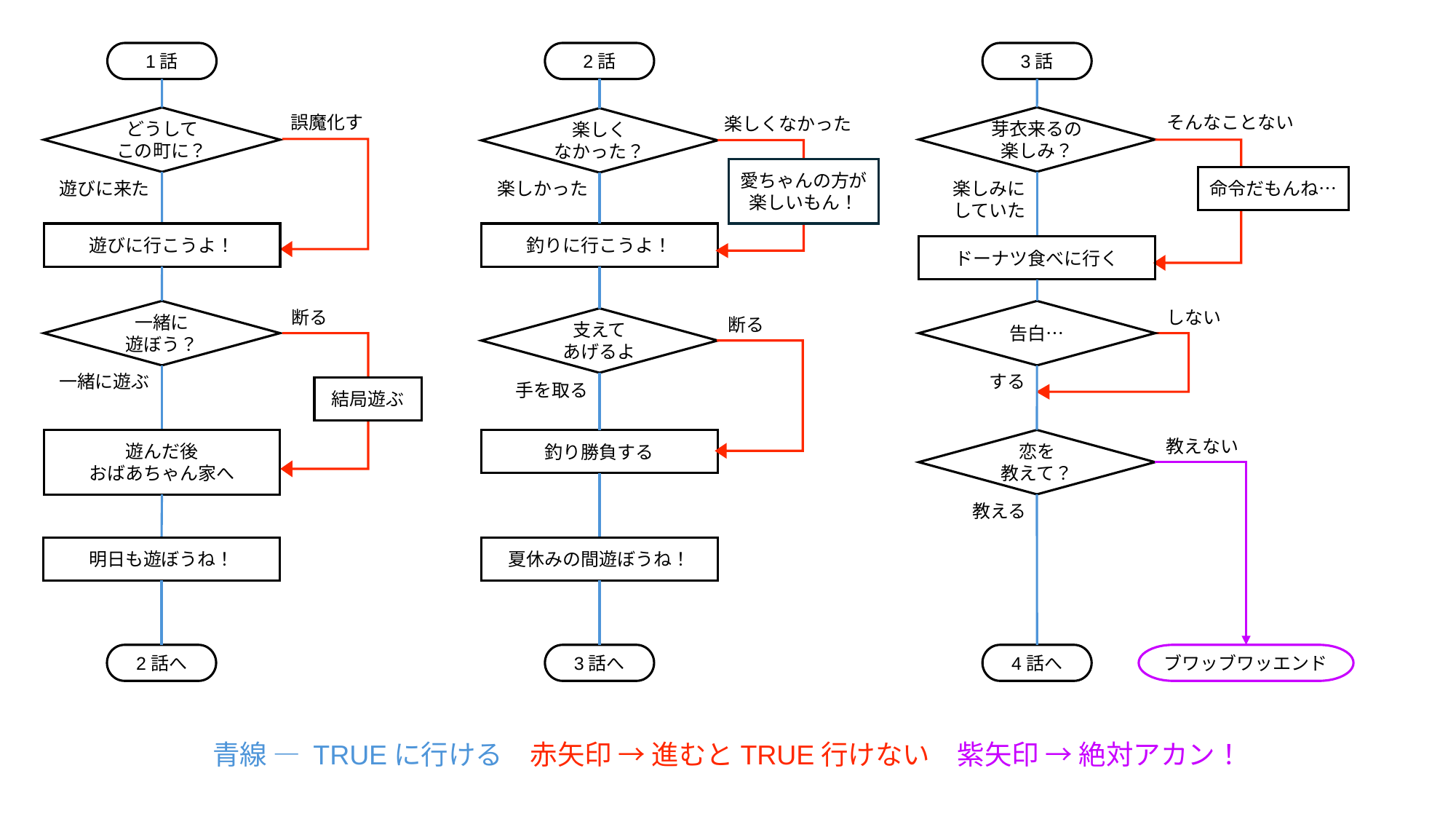

1話
2話
3話
そんなことない
誤魔化す
楽しくなかった
芽衣来るの
楽しみ？
どうして
この町に？
楽しく
なかった？

愛ちゃんの方が
楽しいもん！

命令だもんね…
遊びに来た
楽しかった
楽しみに
していた
遊びに行こうよ！
釣りに行こうよ！
ドーナツ食べに行く

しない
断る
一緒に
遊ぼう？
告白…
支えて
あげるよ
断る

一緒に遊ぶ
する
手を取る
結局遊ぶ
遊んだ後
おばあちゃん家へ
釣り勝負する
恋を
教えて？
教えない
教える
明日も遊ぼうね！
夏休みの間遊ぼうね！
2話へ
3話へ
4話へ
ブワッブワッエンド
青線 ― TRUEに行ける　赤矢印 → 進むとTRUE行けない　紫矢印 → 絶対アカン！